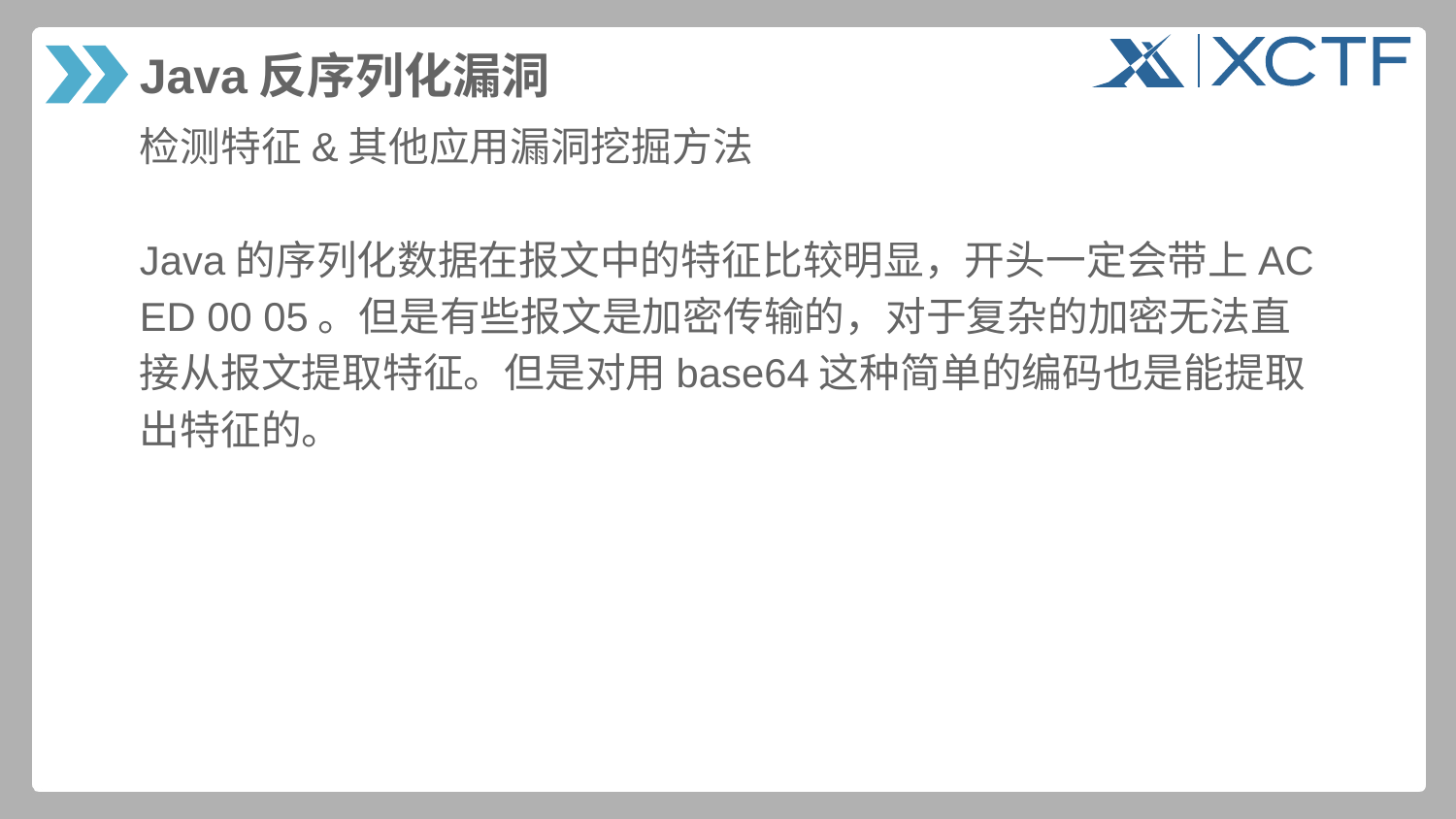

# Java反序列化漏洞
检测特征&其他应用漏洞挖掘方法

Java的序列化数据在报文中的特征比较明显，开头一定会带上AC
ED 00 05。但是有些报文是加密传输的，对于复杂的加密无法直
接从报文提取特征。但是对用base64这种简单的编码也是能提取
出特征的。